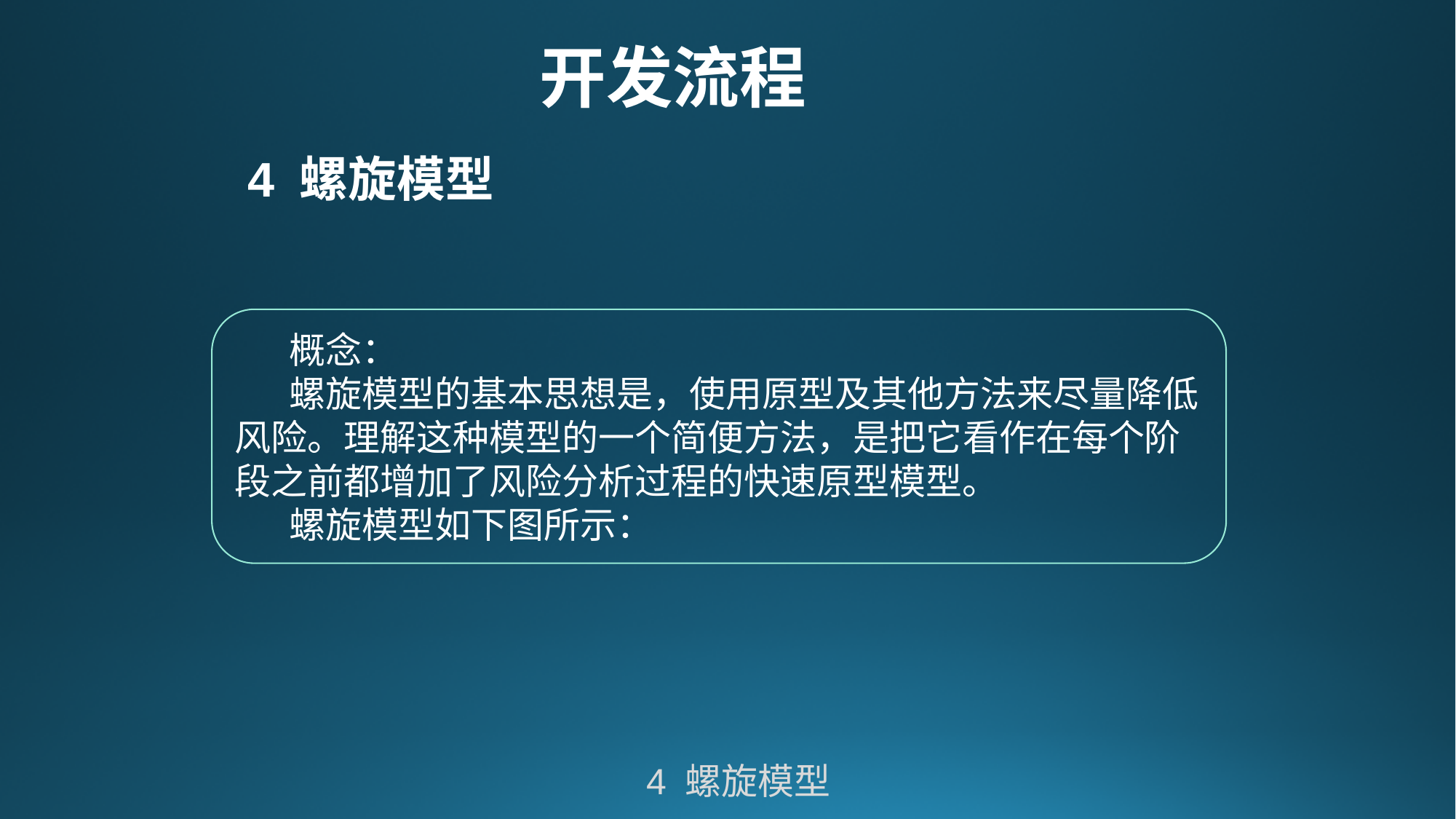

开发流程
4 螺旋模型
概念：
螺旋模型的基本思想是，使用原型及其他方法来尽量降低风险。理解这种模型的一个简便方法，是把它看作在每个阶段之前都增加了风险分析过程的快速原型模型。
螺旋模型如下图所示：
4 螺旋模型